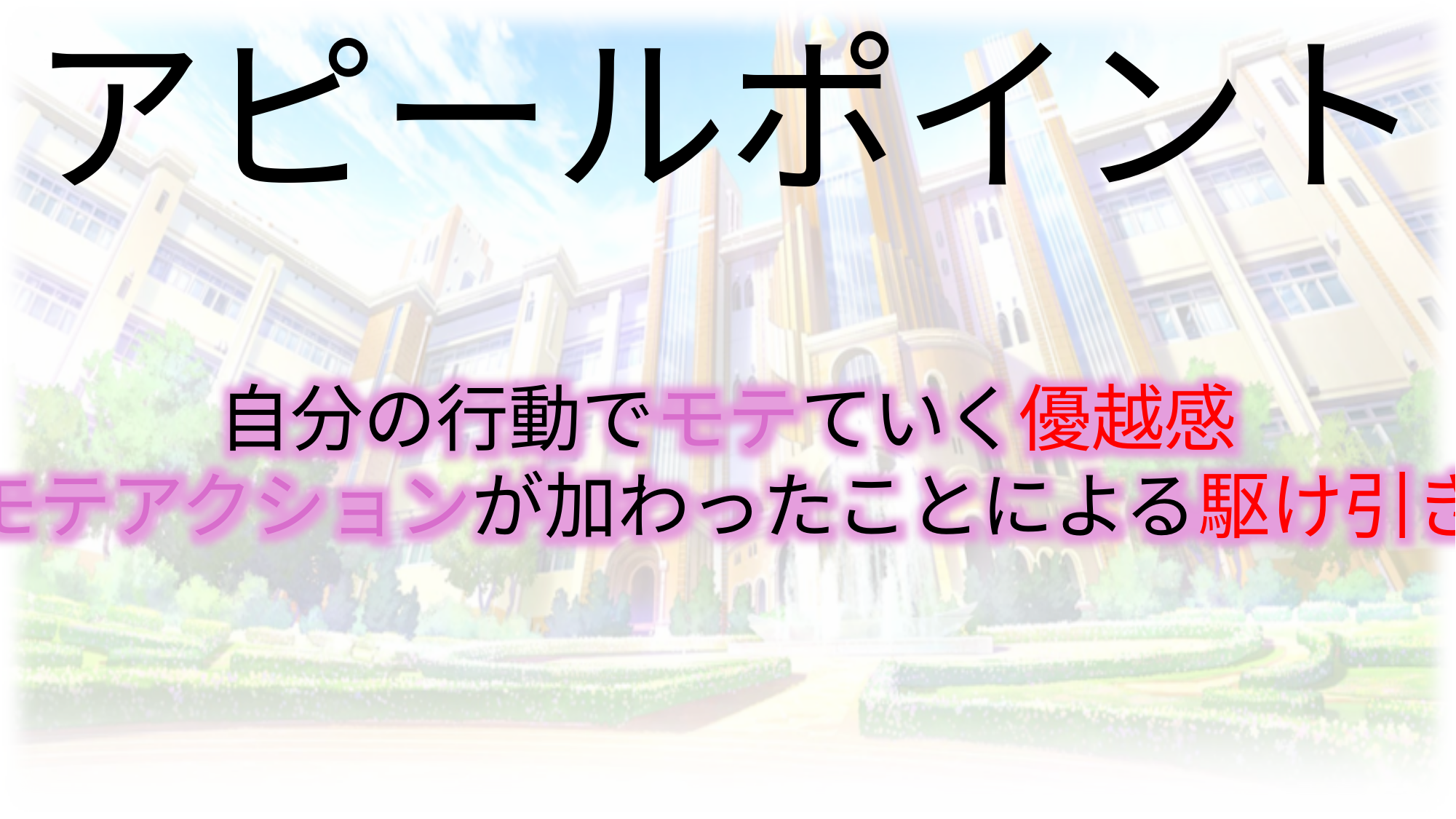

アピールポイント
自分の行動でモテていく優越感
モテアクションが加わったことによる駆け引き